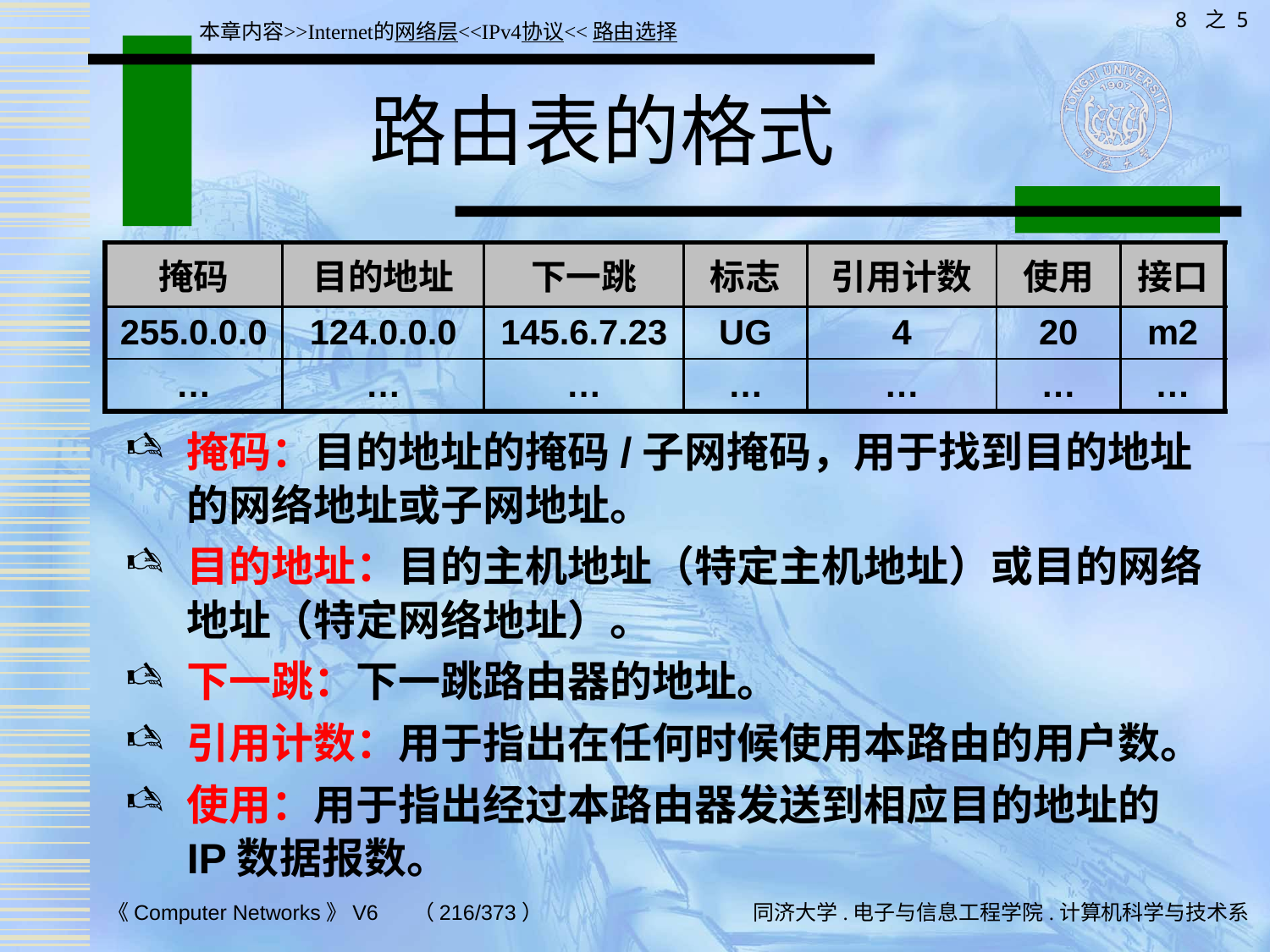

8 之 5
本章内容>>Internet的网络层<<IPv4协议<<路由选择
# 路由表的格式
| 掩码 | 目的地址 | 下一跳 | 标志 | 引用计数 | 使用 | 接口 |
| --- | --- | --- | --- | --- | --- | --- |
| 255.0.0.0 | 124.0.0.0 | 145.6.7.23 | UG | 4 | 20 | m2 |
| … | … | … | … | … | … | … |
掩码：目的地址的掩码/子网掩码，用于找到目的地址的网络地址或子网地址。
目的地址：目的主机地址（特定主机地址）或目的网络地址（特定网络地址）。
下一跳：下一跳路由器的地址。
引用计数：用于指出在任何时候使用本路由的用户数。
使用：用于指出经过本路由器发送到相应目的地址的IP数据报数。